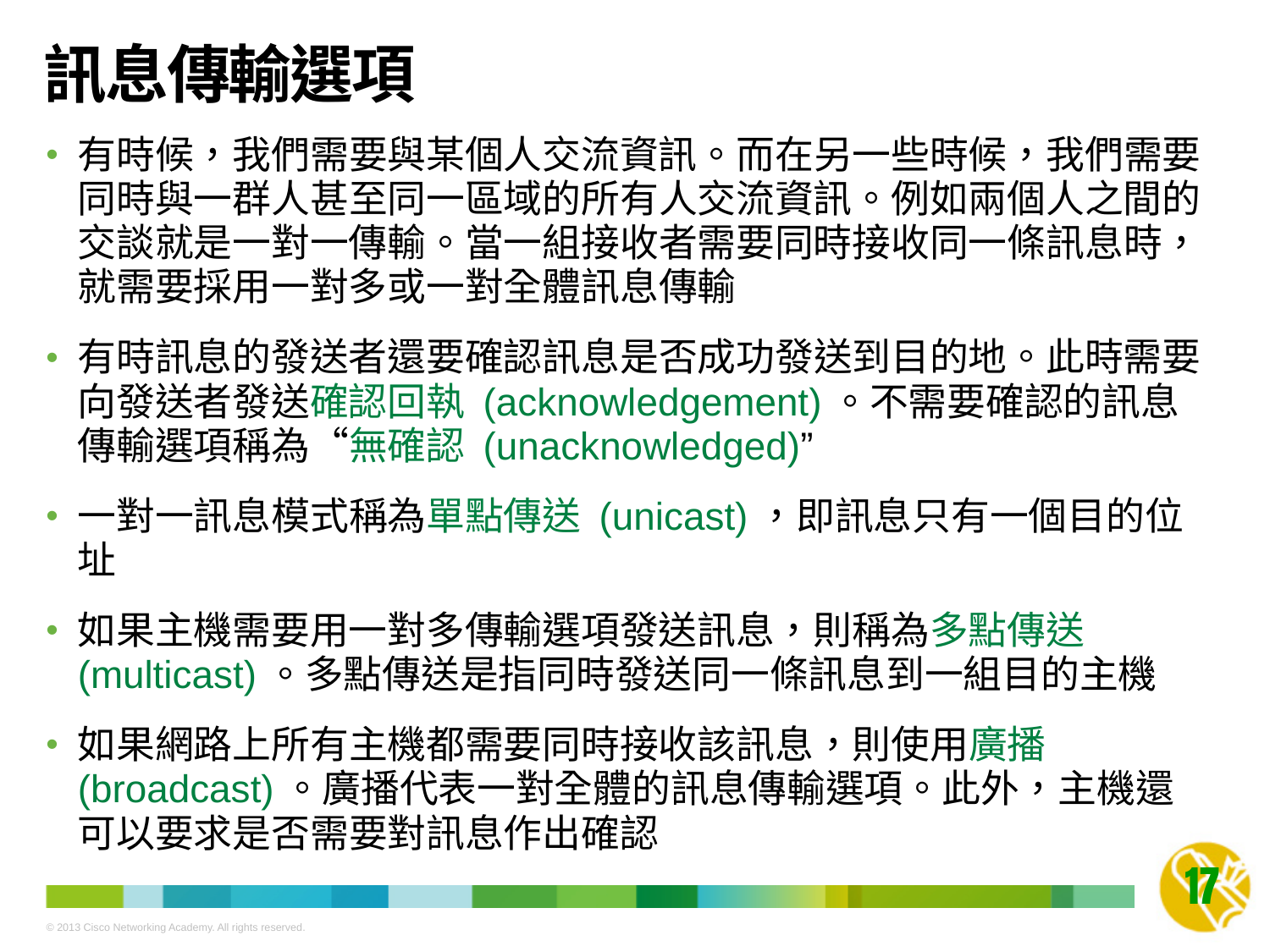

# 訊息傳輸選項
有時候，我們需要與某個人交流資訊。而在另一些時候，我們需要同時與一群人甚至同一區域的所有人交流資訊。例如兩個人之間的交談就是一對一傳輸。當一組接收者需要同時接收同一條訊息時，就需要採用一對多或一對全體訊息傳輸
有時訊息的發送者還要確認訊息是否成功發送到目的地。此時需要向發送者發送確認回執 (acknowledgement)。不需要確認的訊息傳輸選項稱為“無確認 (unacknowledged)”
一對一訊息模式稱為單點傳送 (unicast)，即訊息只有一個目的位址
如果主機需要用一對多傳輸選項發送訊息，則稱為多點傳送 (multicast)。多點傳送是指同時發送同一條訊息到一組目的主機
如果網路上所有主機都需要同時接收該訊息，則使用廣播 (broadcast)。廣播代表一對全體的訊息傳輸選項。此外，主機還可以要求是否需要對訊息作出確認